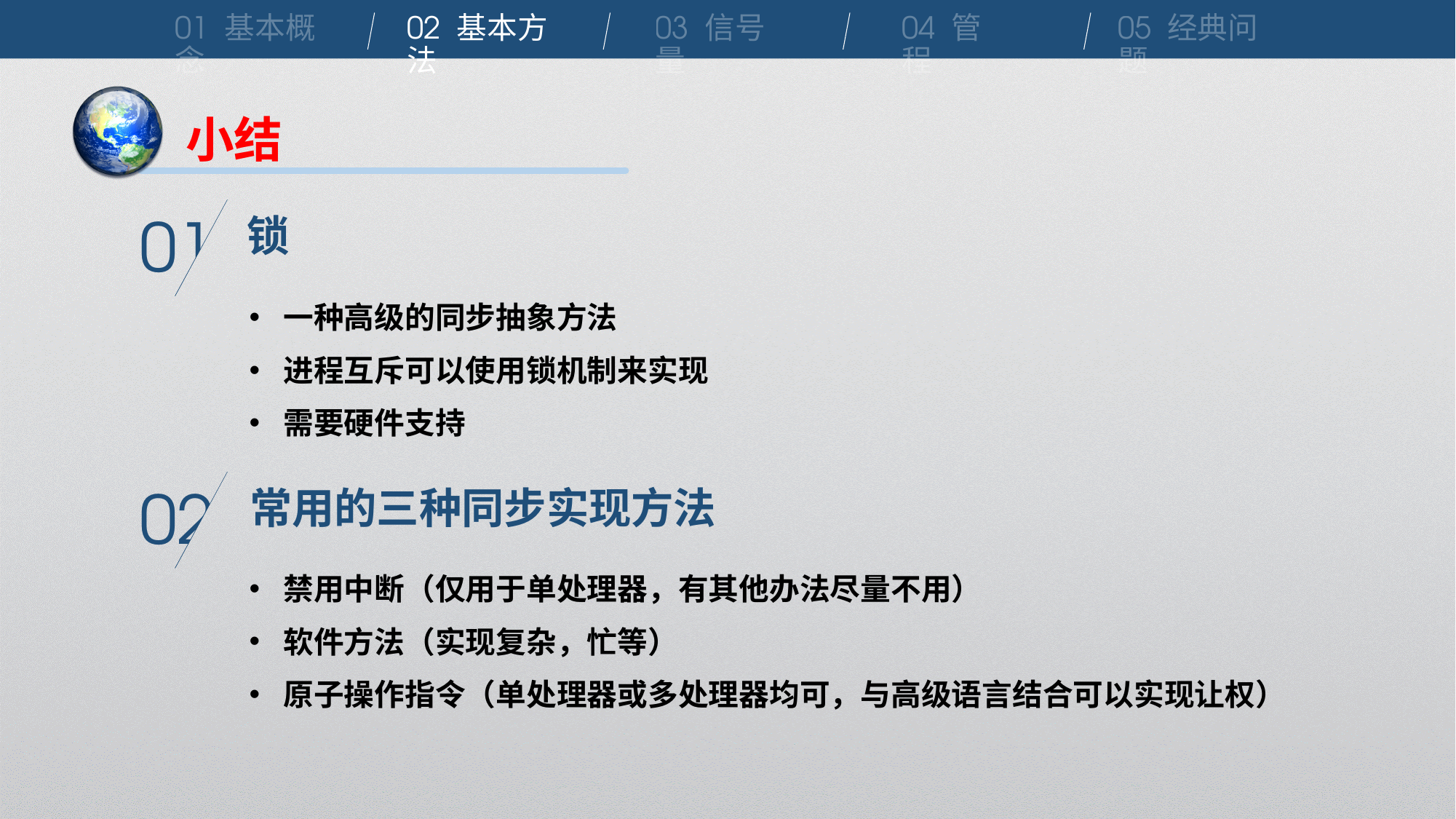

01 基本概念
02 基本方法
03 信号量
04 管程
05 经典问题
小结
锁

01
一种高级的同步抽象方法
进程互斥可以使用锁机制来实现
需要硬件支持
常用的三种同步实现方法

02
禁用中断（仅用于单处理器，有其他办法尽量不用）
软件方法（实现复杂，忙等）
原子操作指令（单处理器或多处理器均可，与高级语言结合可以实现让权）